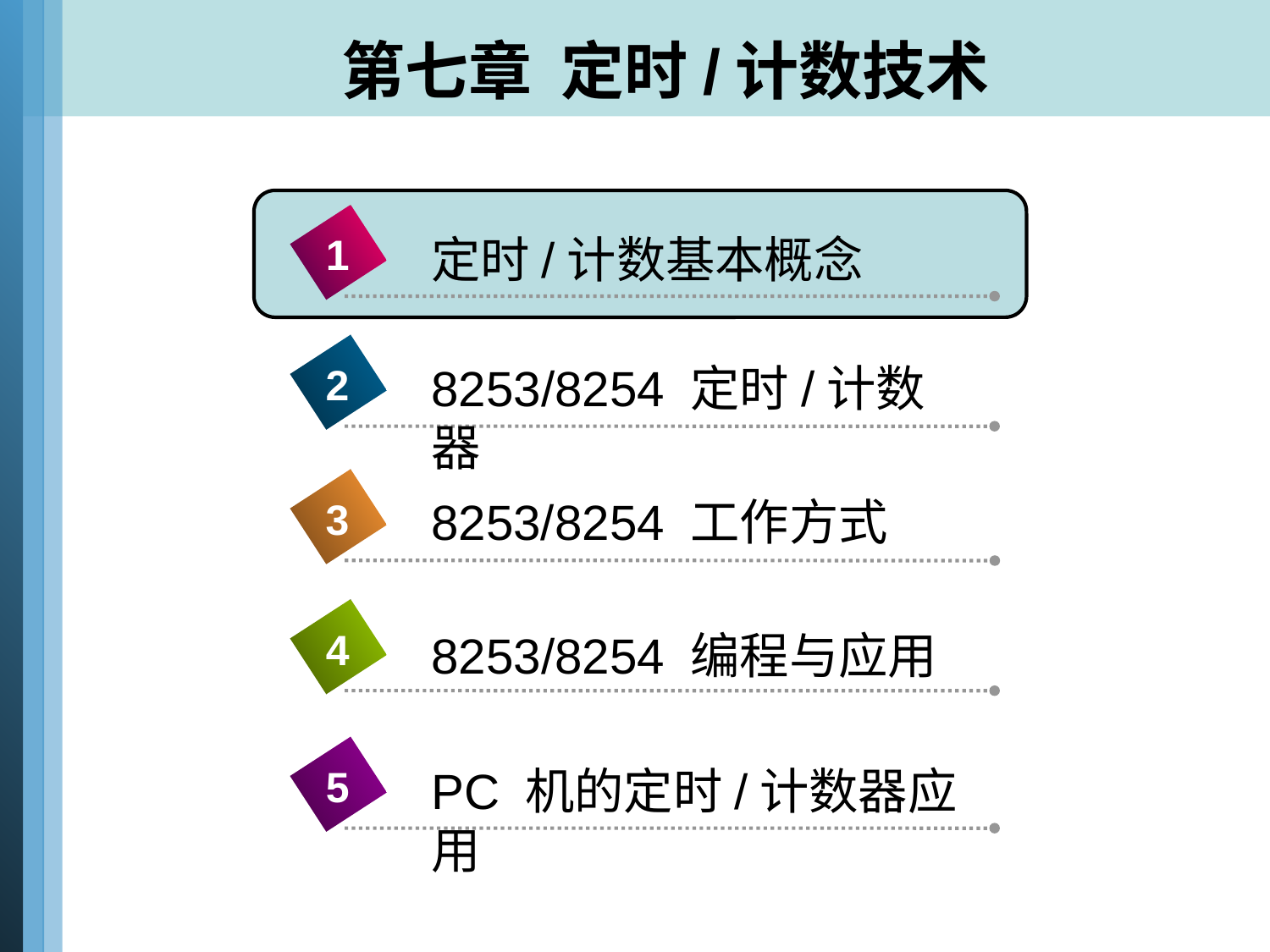

# 第七章  定时/计数技术

1
定时/计数基本概念

8253/8254 定时/计数器
2

8253/8254 工作方式
3

4
8253/8254 编程与应用

5
PC 机的定时/计数器应用

2